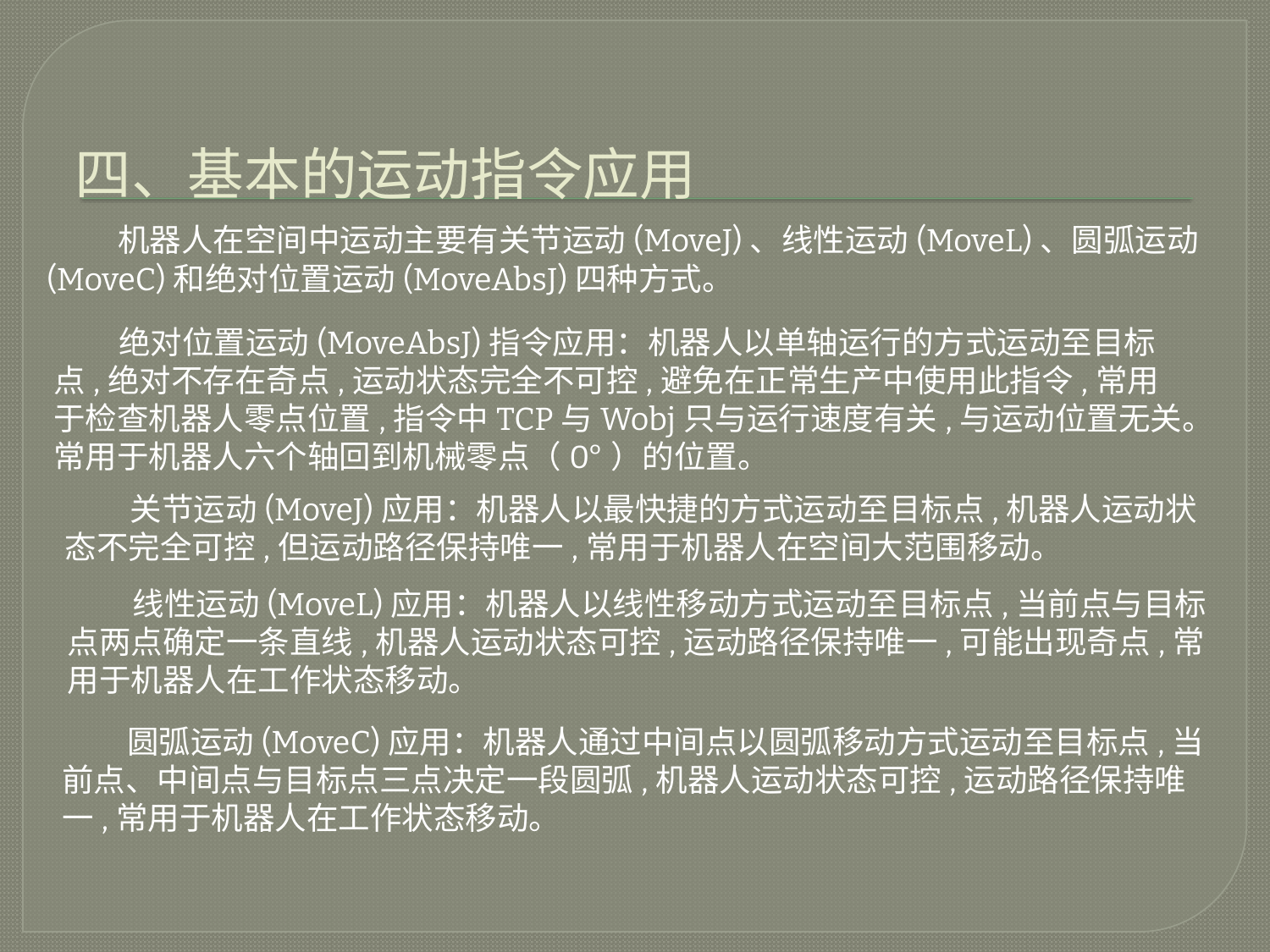

四、基本的运动指令应用
        机器人在空间中运动主要有关节运动(MoveJ)、线性运动(MoveL)、圆弧运动(MoveC)和绝对位置运动(MoveAbsJ)四种方式。
        绝对位置运动(MoveAbsJ)指令应用：机器人以单轴运行的方式运动至目标点,绝对不存在奇点,运动状态完全不可控,避免在正常生产中使用此指令,常用于检查机器人零点位置,指令中TCP与Wobj只与运行速度有关,与运动位置无关。常用于机器人六个轴回到机械零点（0°）的位置。
        关节运动(MoveJ)应用：机器人以最快捷的方式运动至目标点,机器人运动状态不完全可控,但运动路径保持唯一,常用于机器人在空间大范围移动。
        线性运动(MoveL)应用：机器人以线性移动方式运动至目标点,当前点与目标点两点确定一条直线,机器人运动状态可控,运动路径保持唯一,可能出现奇点,常用于机器人在工作状态移动。
        圆弧运动(MoveC)应用：机器人通过中间点以圆弧移动方式运动至目标点,当前点、中间点与目标点三点决定一段圆弧,机器人运动状态可控,运动路径保持唯一,常用于机器人在工作状态移动。